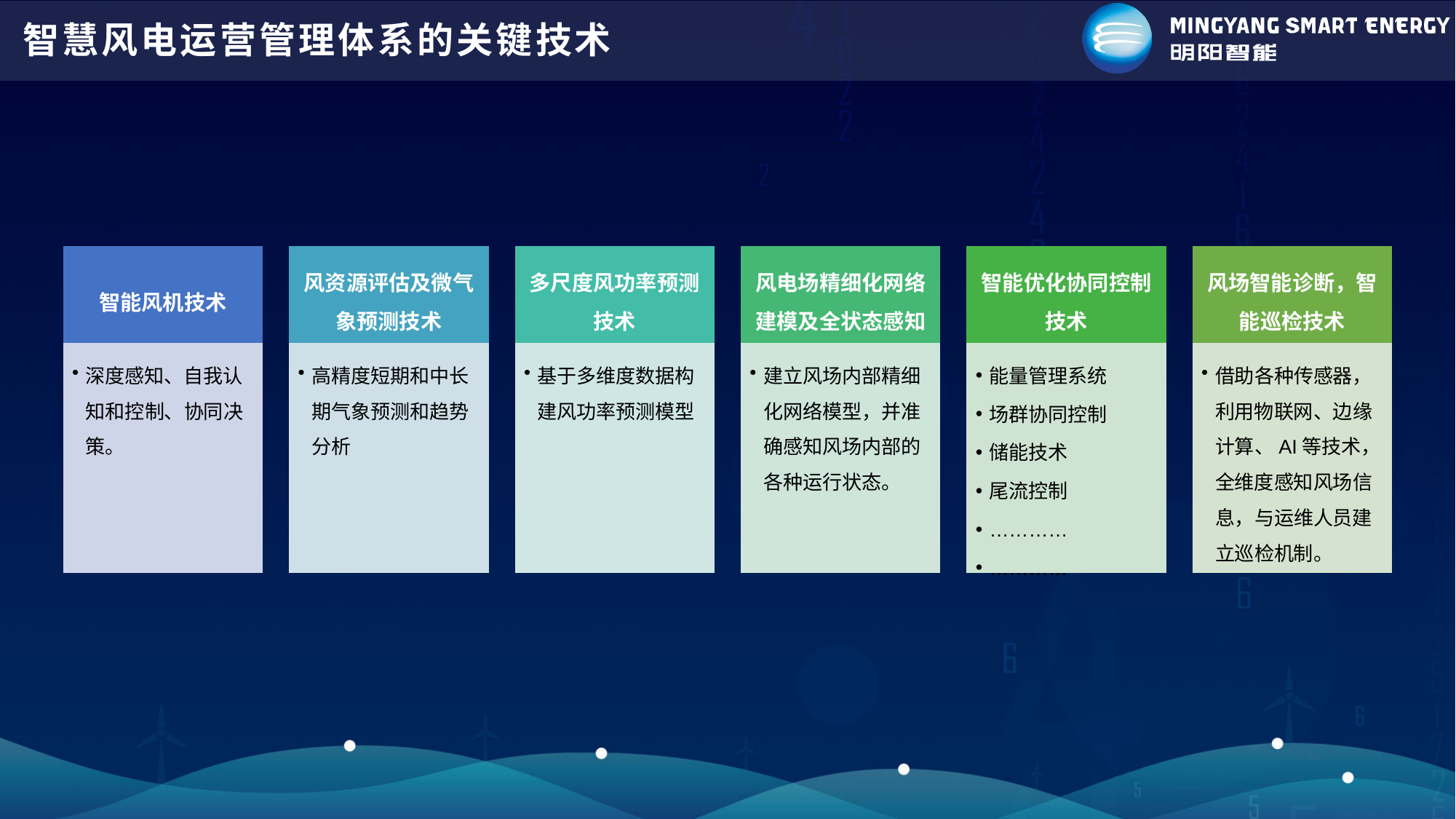

# 智慧风电运营管理体系的关键技术
智能风机技术
风资源评估及微气象预测技术
多尺度风功率预测技术
风电场精细化网络建模及全状态感知
智能优化协同控制技术
风场智能诊断，智能巡检技术
深度感知、自我认知和控制、协同决策。
高精度短期和中长期气象预测和趋势分析
基于多维度数据构建风功率预测模型
建立风场内部精细化网络模型，并准确感知风场内部的各种运行状态。
能量管理系统
场群协同控制
储能技术
尾流控制
…………
…………
借助各种传感器，利用物联网、边缘计算、AI等技术，全维度感知风场信息，与运维人员建立巡检机制。